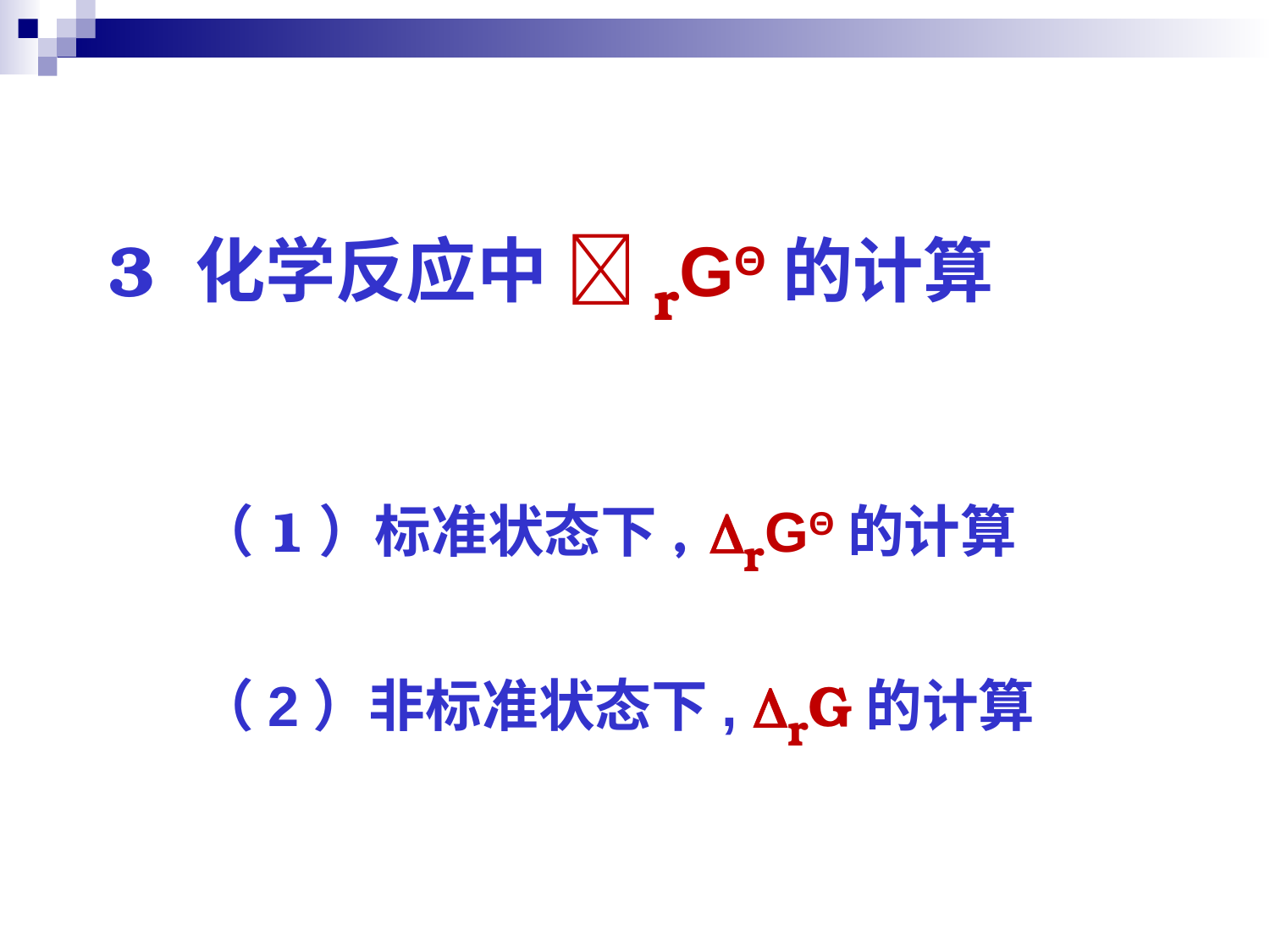

# 3 化学反应中  ΔrGΘ的计算
（1）标准状态下, ΔrGΘ的计算
（2）非标准状态下, ΔrG的计算